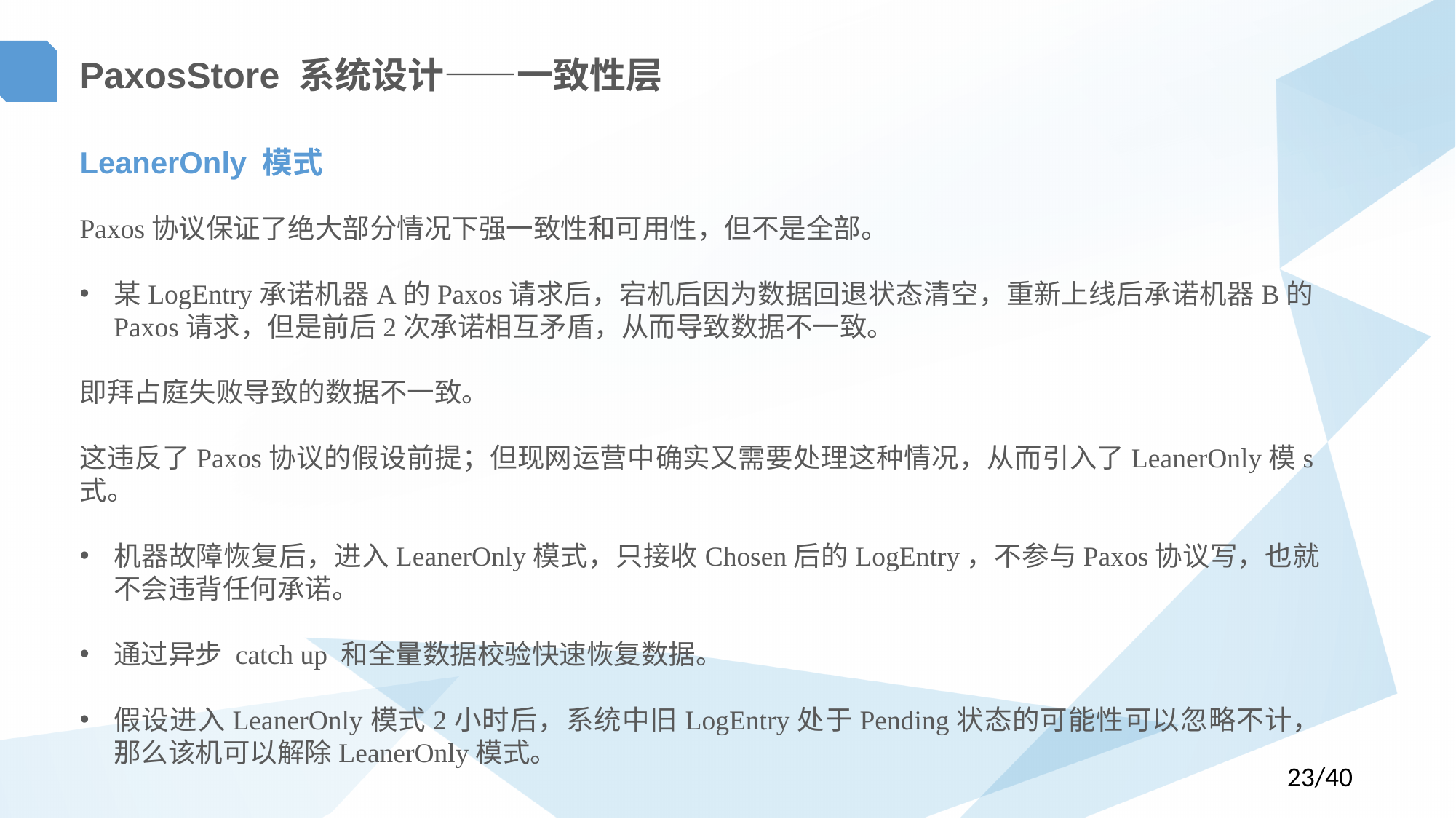

PaxosStore 系统设计——一致性层
LeanerOnly 模式
Paxos协议保证了绝大部分情况下强一致性和可用性，但不是全部。

某LogEntry承诺机器A的Paxos请求后，宕机后因为数据回退状态清空，重新上线后承诺机器B的Paxos请求，但是前后2次承诺相互矛盾，从而导致数据不一致。

即拜占庭失败导致的数据不一致。

这违反了Paxos协议的假设前提；但现网运营中确实又需要处理这种情况，从而引入了LeanerOnly模s式。

机器故障恢复后，进入LeanerOnly模式，只接收Chosen后的LogEntry，不参与Paxos协议写，也就不会违背任何承诺。

通过异步 catch up 和全量数据校验快速恢复数据。

假设进入LeanerOnly模式2小时后，系统中旧LogEntry处于Pending状态的可能性可以忽略不计，那么该机可以解除LeanerOnly模式。